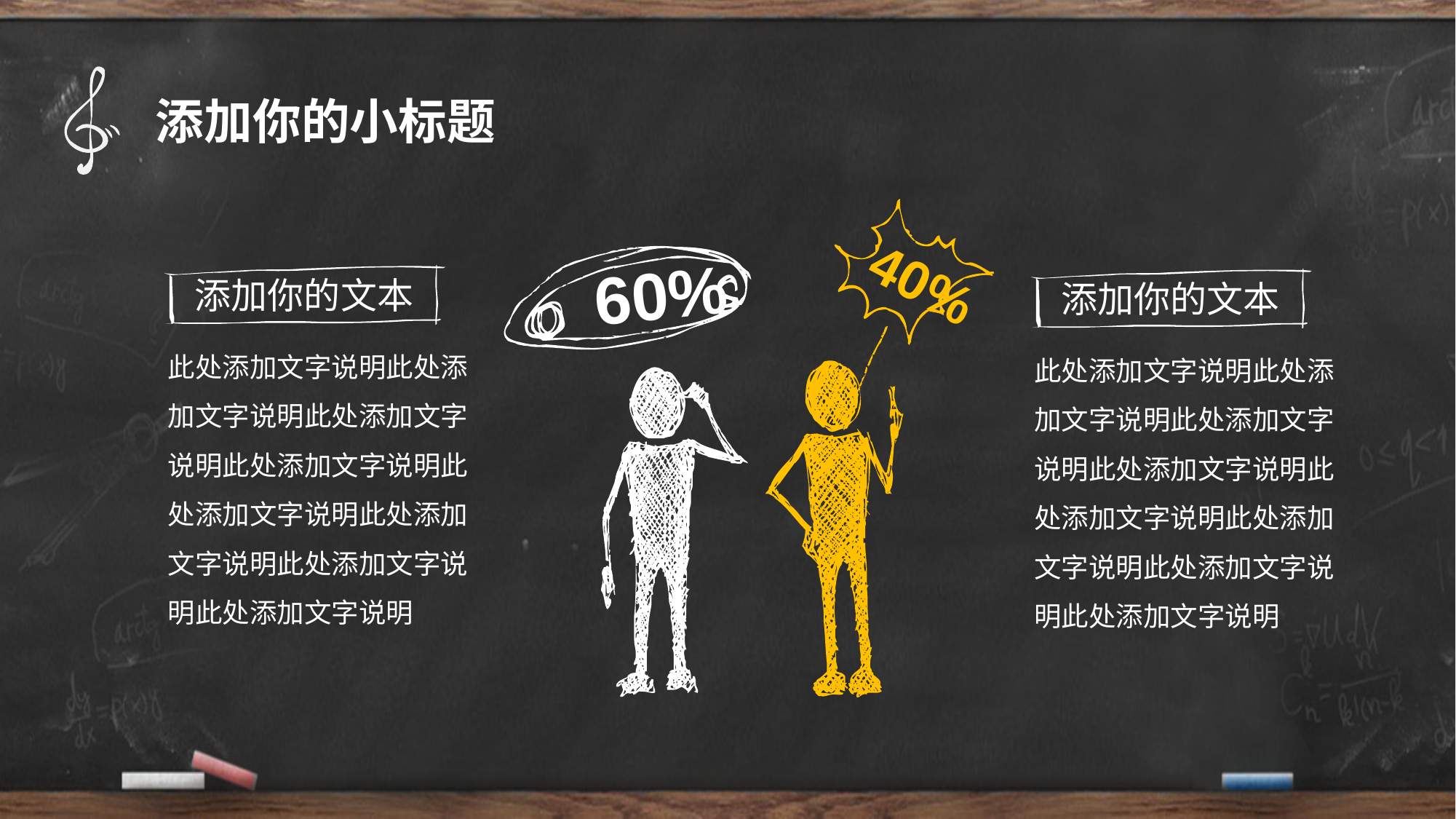

添加你的小标题

60%
40%

添加你的文本

添加你的文本
此处添加文字说明此处添加文字说明此处添加文字说明此处添加文字说明此处添加文字说明此处添加文字说明此处添加文字说明此处添加文字说明
此处添加文字说明此处添加文字说明此处添加文字说明此处添加文字说明此处添加文字说明此处添加文字说明此处添加文字说明此处添加文字说明